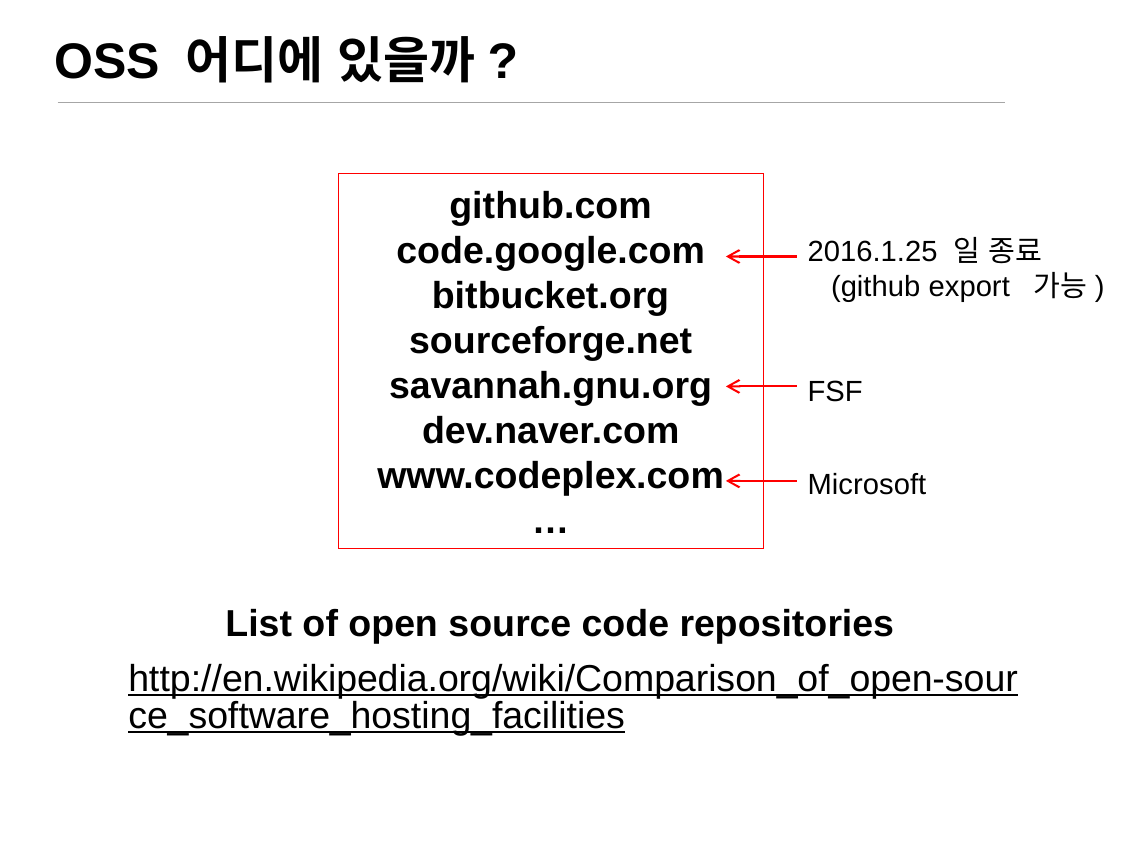

# OSS 어디에 있을까?
github.com
code.google.com
bitbucket.org
sourceforge.net
savannah.gnu.org
dev.naver.com
www.codeplex.com
…
2016.1.25 일 종료
  (github export  가능)

FSF

Microsoft
List of open source code repositories
http://en.wikipedia.org/wiki/Comparison_of_open-source_software_hosting_facilities